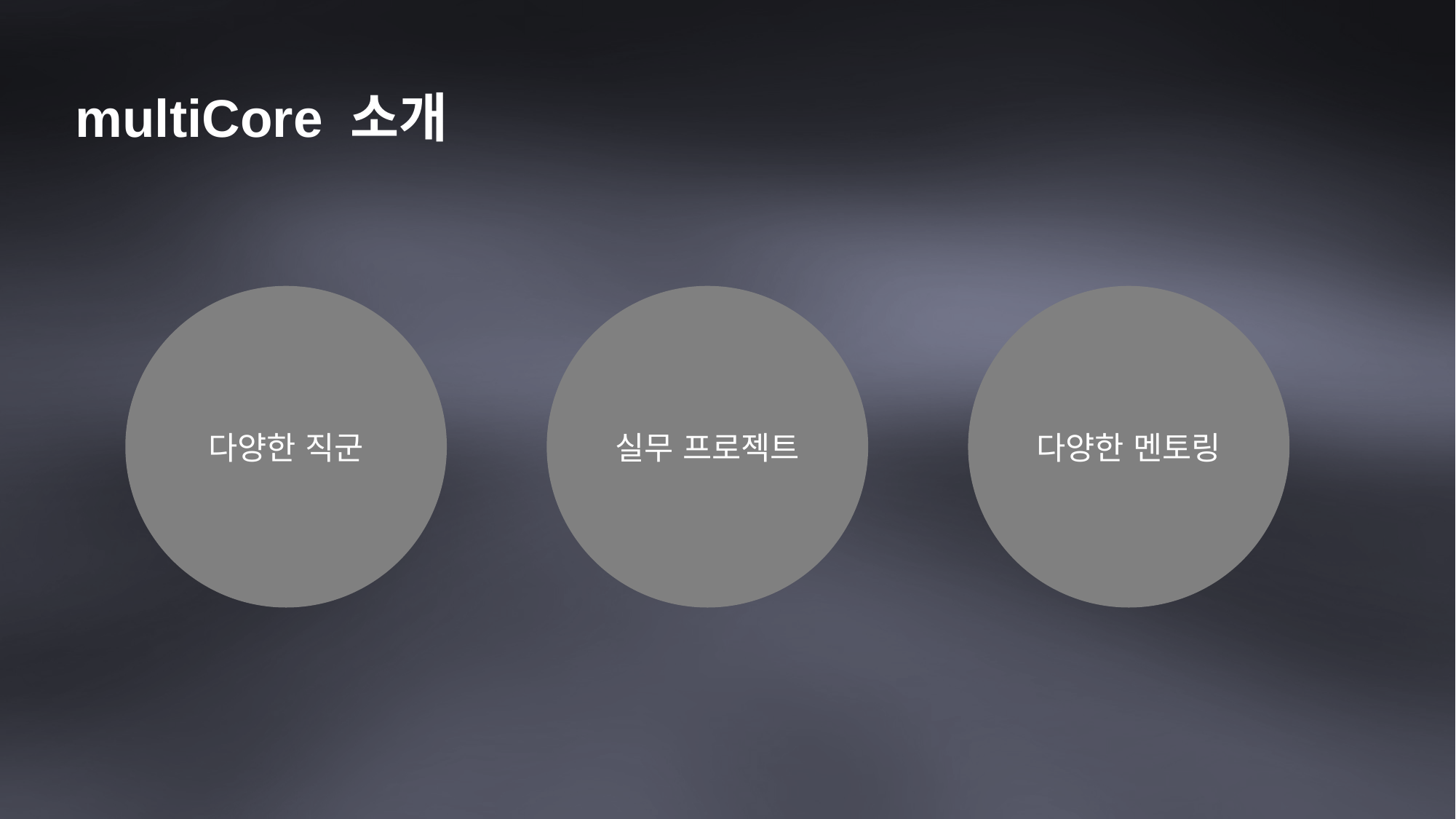

# multiCore 소개
다양한 직군
실무 프로젝트
다양한 멘토링